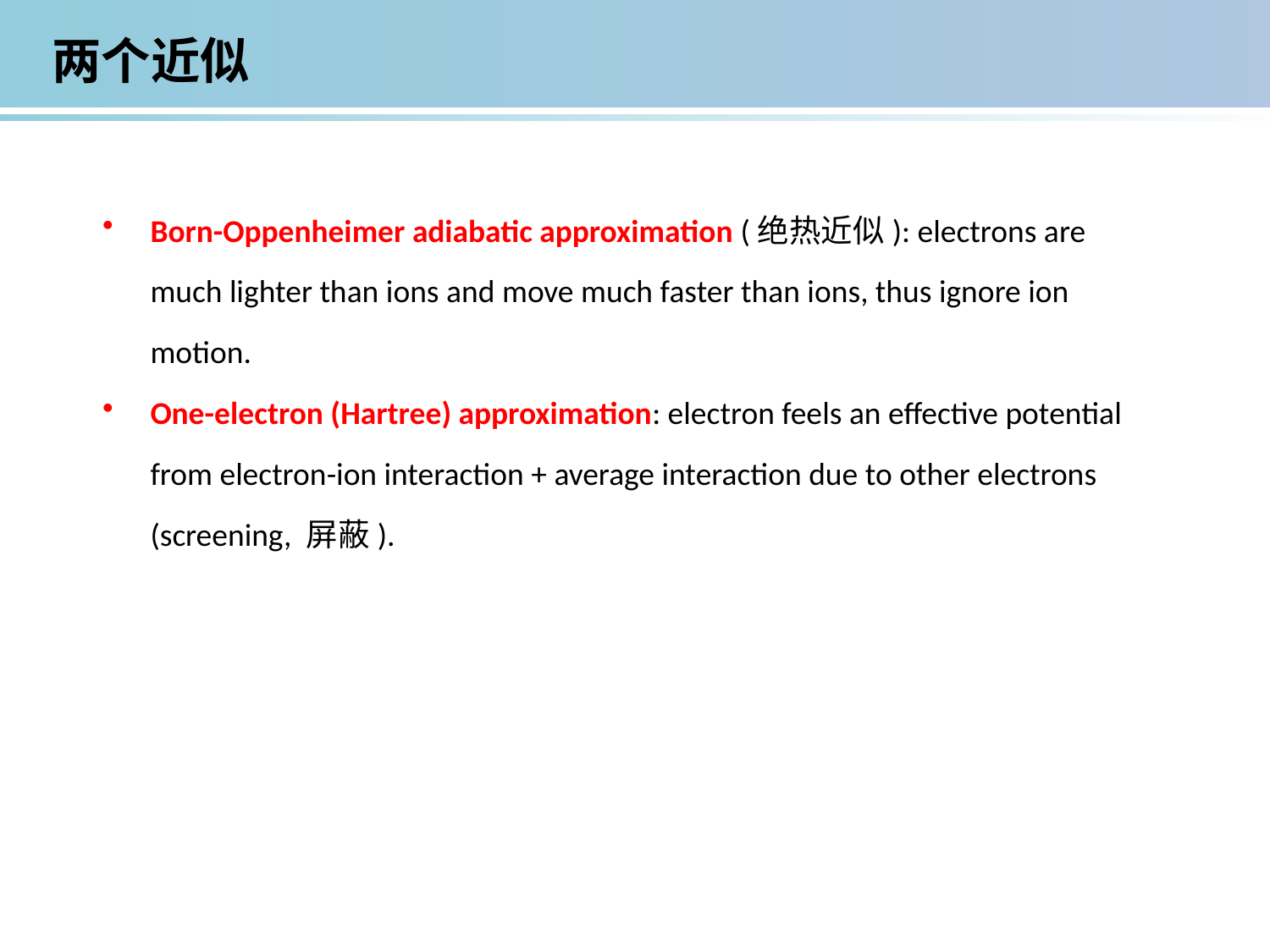

两个近似
Born-Oppenheimer adiabatic approximation (绝热近似): electrons are much lighter than ions and move much faster than ions, thus ignore ion motion.
One-electron (Hartree) approximation: electron feels an effective potential from electron-ion interaction + average interaction due to other electrons (screening, 屏蔽).